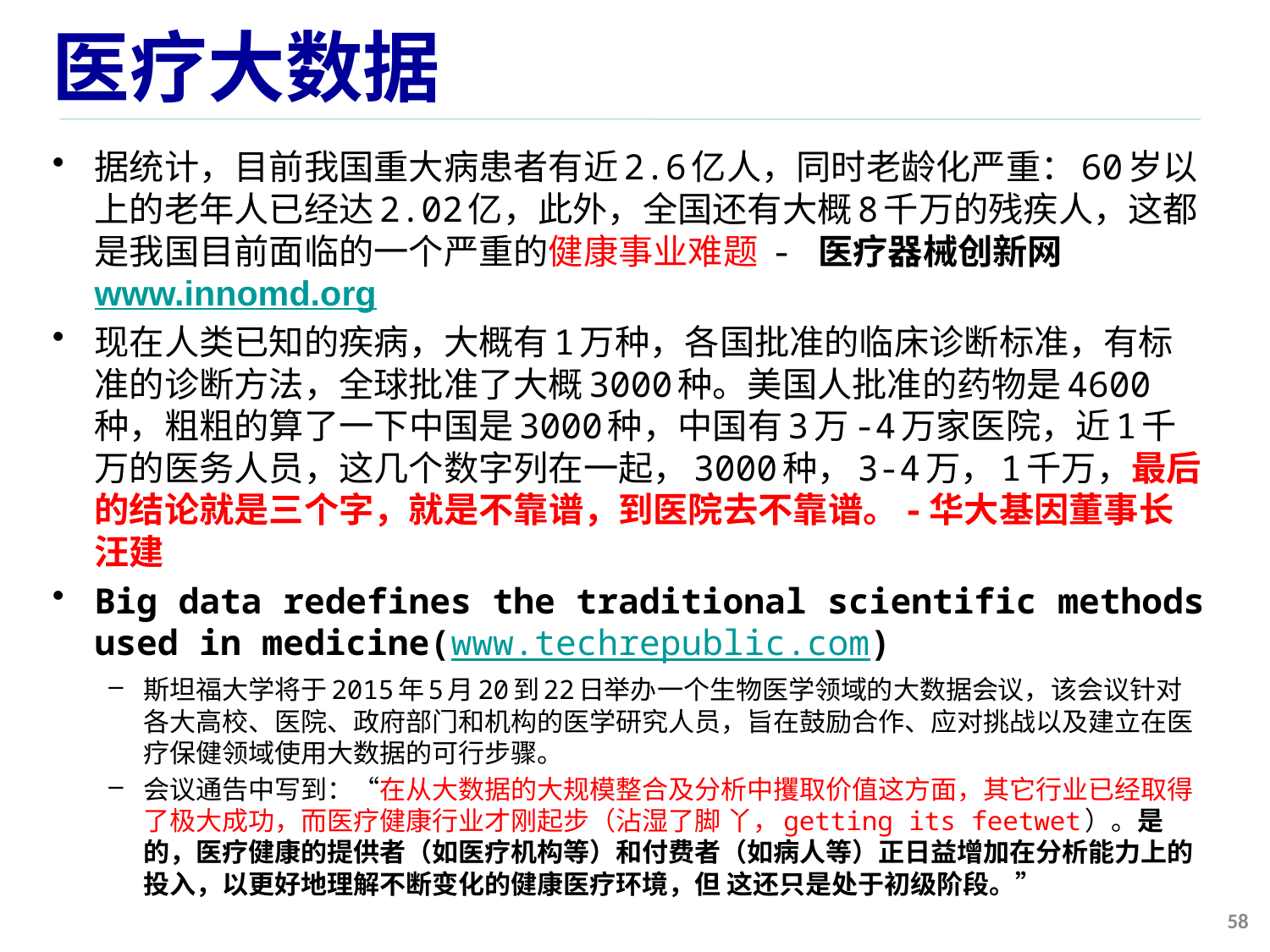

# 医疗大数据
据统计，目前我国重大病患者有近2.6亿人，同时老龄化严重：60岁以上的老年人已经达2.02亿，此外，全国还有大概8千万的残疾人，这都是我国目前面临的一个严重的健康事业难题 - 医疗器械创新网www.innomd.org
现在人类已知的疾病，大概有1万种，各国批准的临床诊断标准，有标准的诊断方法，全球批准了大概3000种。美国人批准的药物是4600种，粗粗的算了一下中国是3000种，中国有3万-4万家医院，近1千万的医务人员，这几个数字列在一起，3000种，3-4万，1千万，最后的结论就是三个字，就是不靠谱，到医院去不靠谱。-华大基因董事长汪建
Big data redefines the traditional scientific methods used in medicine(www.techrepublic.com)
斯坦福大学将于2015年5月20到22日举办一个生物医学领域的大数据会议，该会议针对各大高校、医院、政府部门和机构的医学研究人员，旨在鼓励合作、应对挑战以及建立在医疗保健领域使用大数据的可行步骤。
会议通告中写到：“在从大数据的大规模整合及分析中攫取价值这方面，其它行业已经取得了极大成功，而医疗健康行业才刚起步（沾湿了脚 丫，getting its feetwet）。是的，医疗健康的提供者（如医疗机构等）和付费者（如病人等）正日益增加在分析能力上的投入，以更好地理解不断变化的健康医疗环境，但 这还只是处于初级阶段。”
58